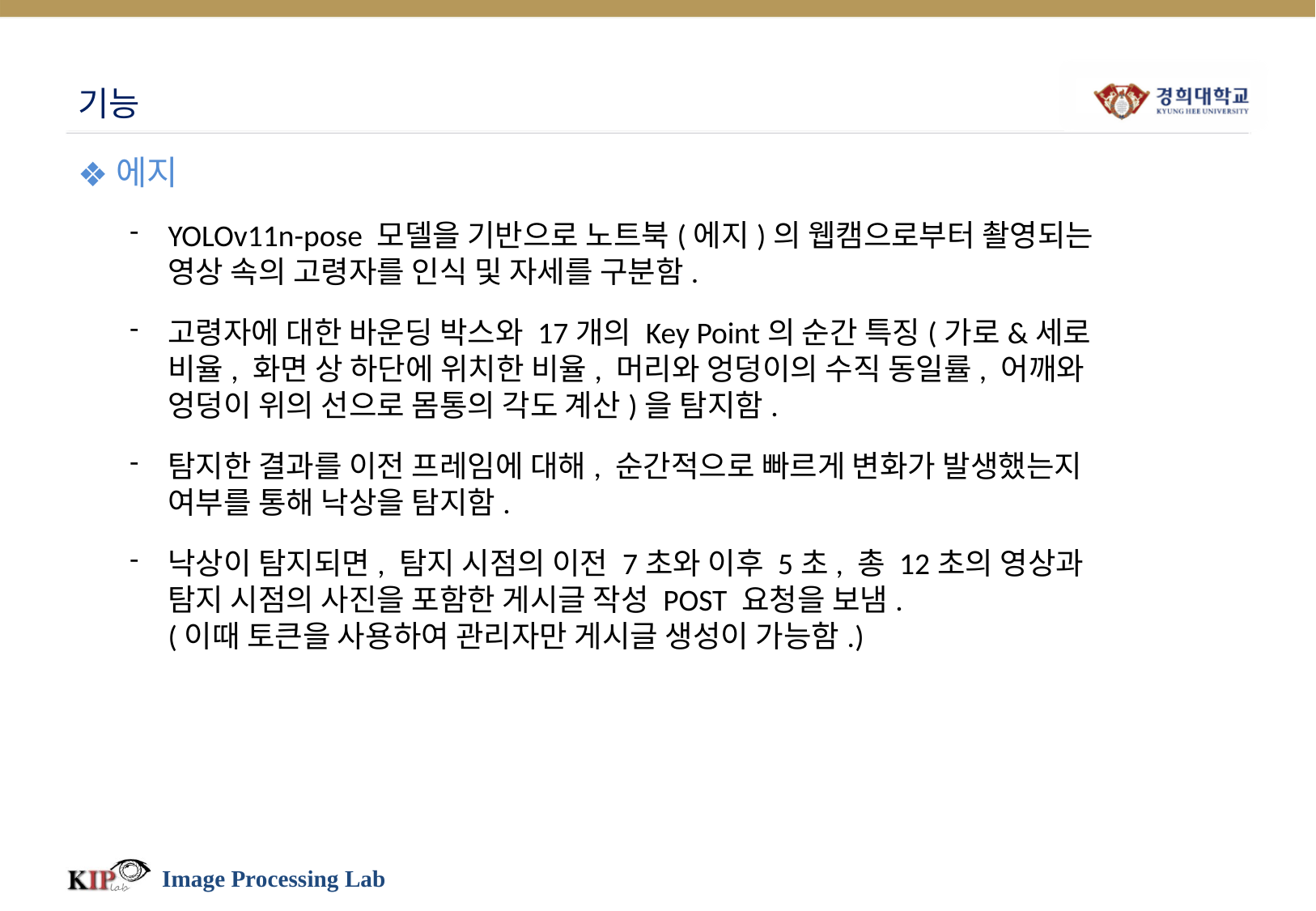

# 기능
에지
YOLOv11n-pose 모델을 기반으로 노트북(에지)의 웹캠으로부터 촬영되는 영상 속의 고령자를 인식 및 자세를 구분함.
고령자에 대한 바운딩 박스와 17개의 Key Point의 순간 특징(가로&세로 비율, 화면 상 하단에 위치한 비율, 머리와 엉덩이의 수직 동일률, 어깨와 엉덩이 위의 선으로 몸통의 각도 계산)을 탐지함.
탐지한 결과를 이전 프레임에 대해, 순간적으로 빠르게 변화가 발생했는지 여부를 통해 낙상을 탐지함.
낙상이 탐지되면, 탐지 시점의 이전 7초와 이후 5초, 총 12초의 영상과
탐지 시점의 사진을 포함한 게시글 작성 POST 요청을 보냄.
(이때 토큰을 사용하여 관리자만 게시글 생성이 가능함.)
Image Processing Lab